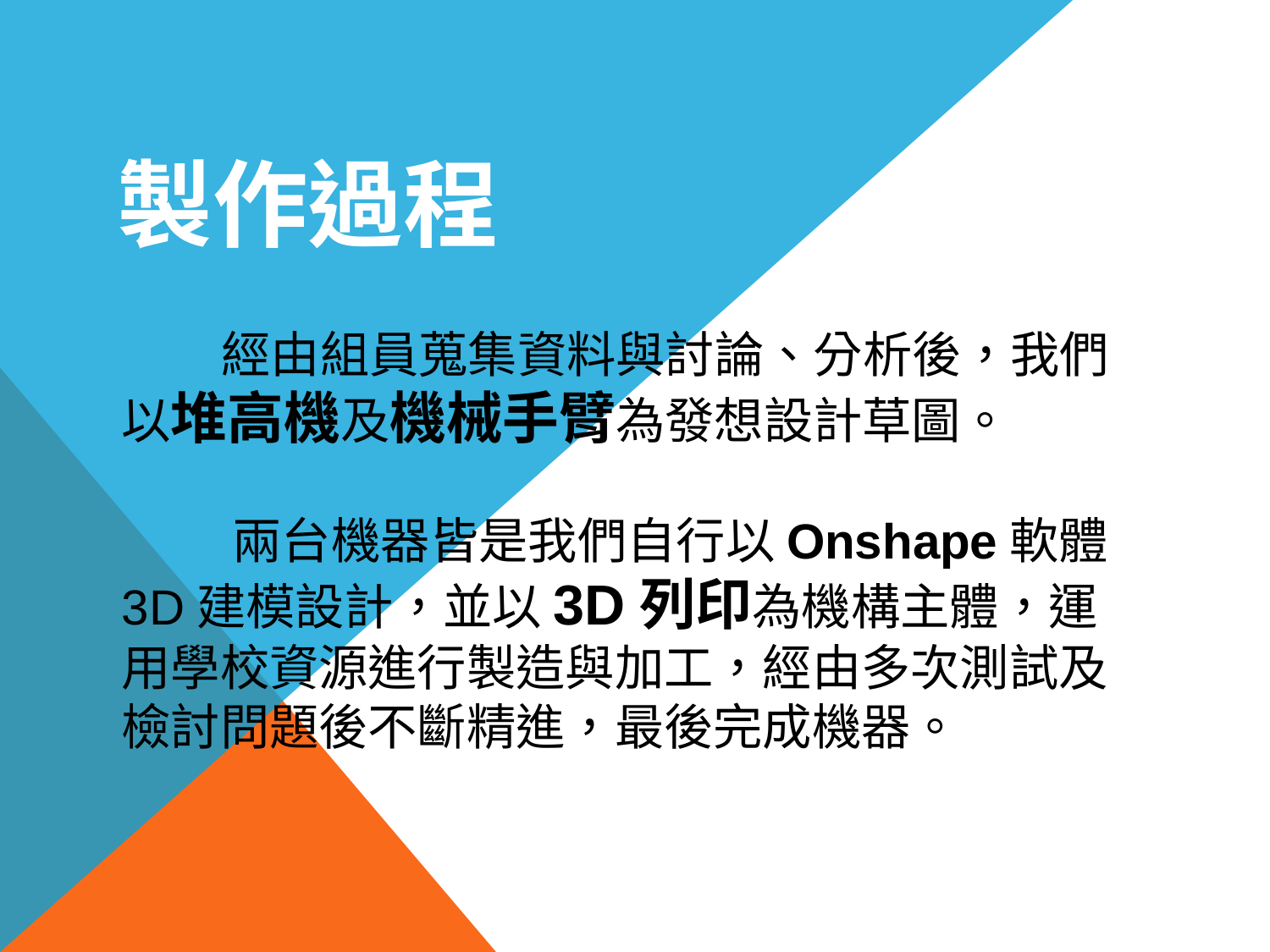

經由組員蒐集資料與討論、分析後，我們以堆高機及機械手臂為發想設計草圖。

         兩台機器皆是我們自行以Onshape軟體 3D建模設計，並以3D列印為機構主體，運用學校資源進行製造與加工，經由多次測試及檢討問題後不斷精進，最後完成機器。
# 製作過程